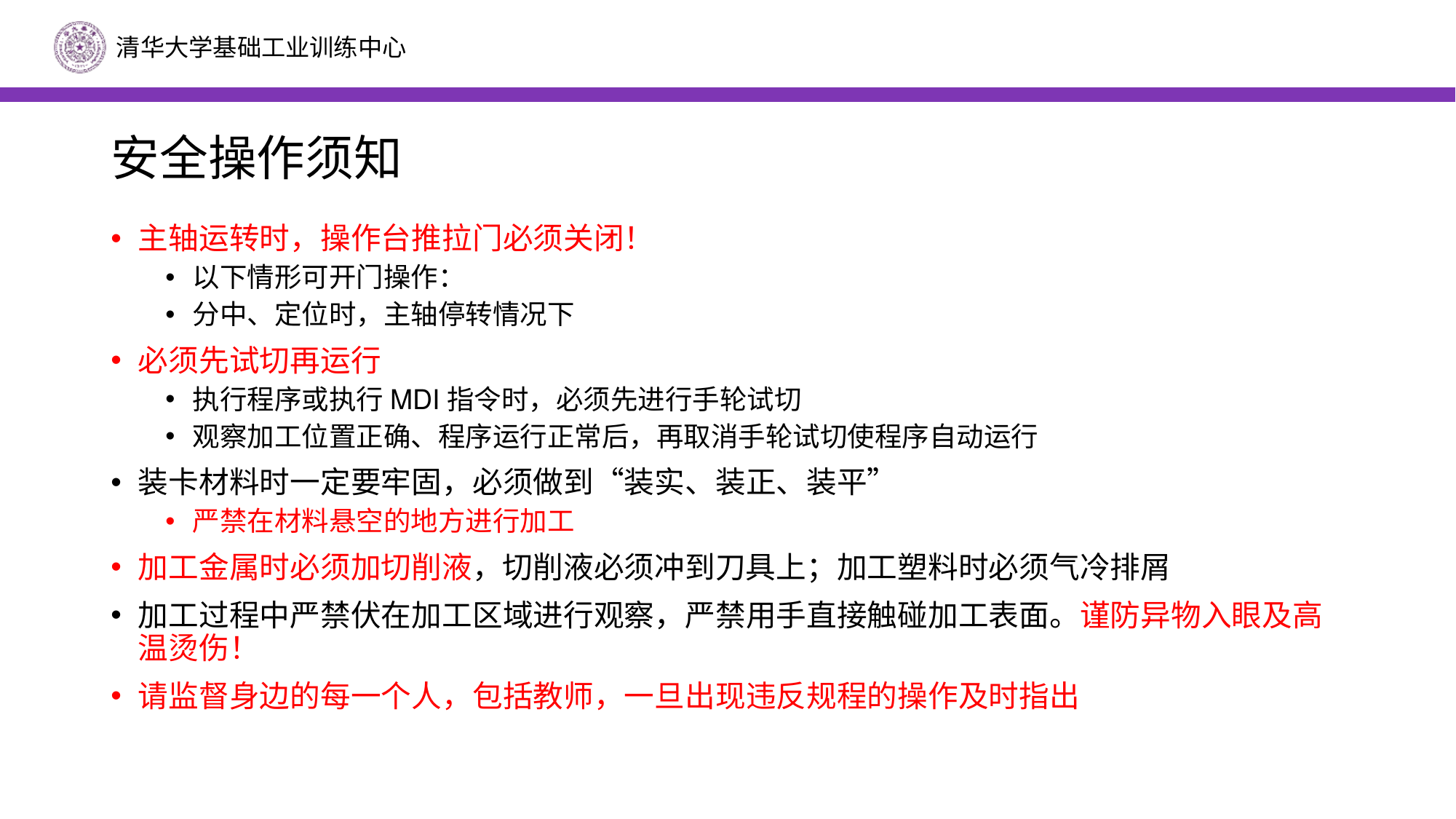

# 安全操作须知
主轴运转时，操作台推拉门必须关闭！
以下情形可开门操作：
分中、定位时，主轴停转情况下
必须先试切再运行
执行程序或执行MDI指令时，必须先进行手轮试切
观察加工位置正确、程序运行正常后，再取消手轮试切使程序自动运行
装卡材料时一定要牢固，必须做到“装实、装正、装平”
严禁在材料悬空的地方进行加工
加工金属时必须加切削液，切削液必须冲到刀具上；加工塑料时必须气冷排屑
加工过程中严禁伏在加工区域进行观察，严禁用手直接触碰加工表面。谨防异物入眼及高温烫伤！
请监督身边的每一个人，包括教师，一旦出现违反规程的操作及时指出